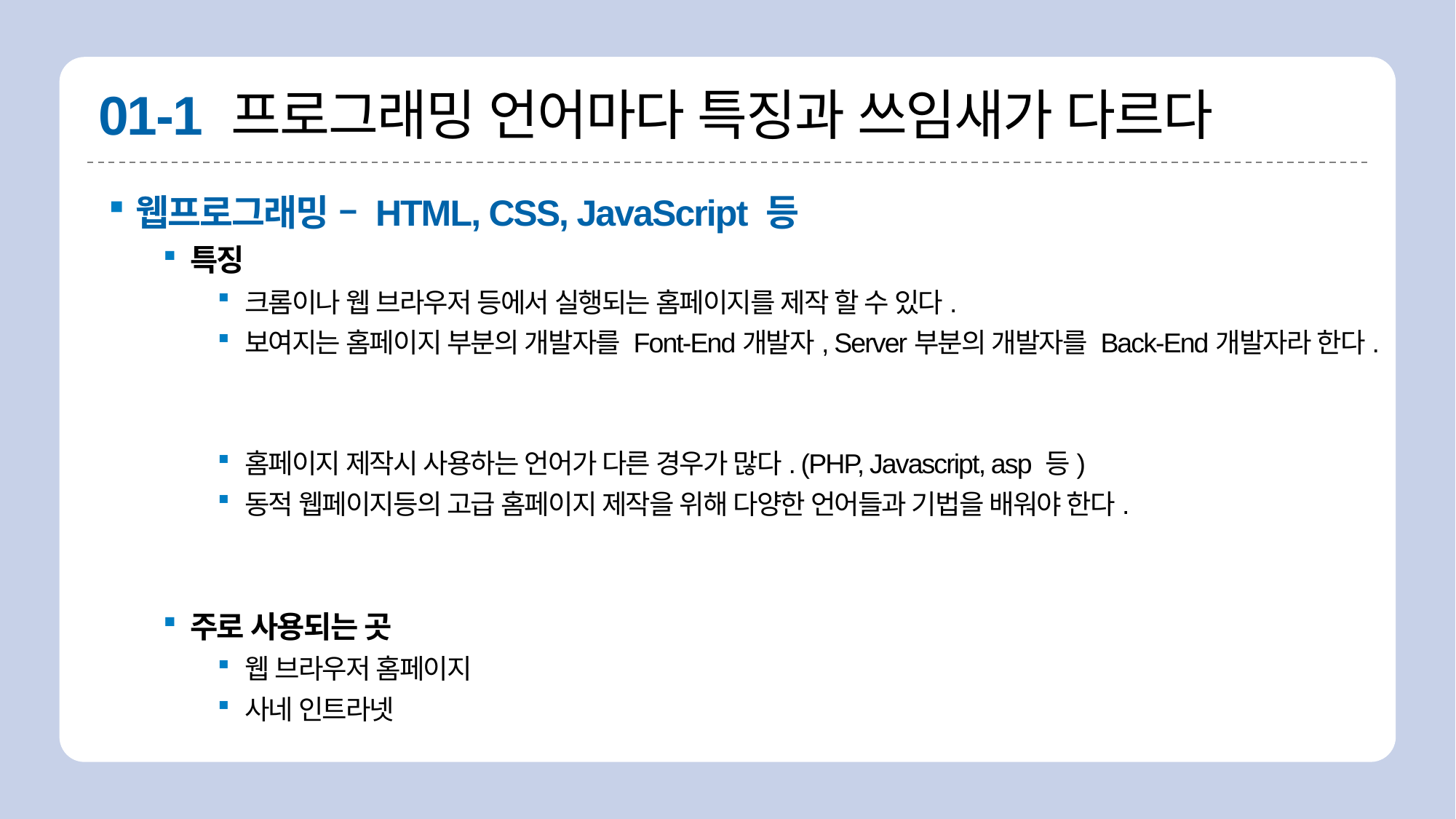

# 01-1 프로그래밍 언어마다 특징과 쓰임새가 다르다
웹프로그래밍 – HTML, CSS, JavaScript 등
특징
크롬이나 웹 브라우저 등에서 실행되는 홈페이지를 제작 할 수 있다.
보여지는 홈페이지 부분의 개발자를 Font-End개발자, Server부분의 개발자를 Back-End개발자라 한다.

홈페이지 제작시 사용하는 언어가 다른 경우가 많다. (PHP, Javascript, asp 등)
동적 웹페이지등의 고급 홈페이지 제작을 위해 다양한 언어들과 기법을 배워야 한다.

주로 사용되는 곳
웹 브라우저 홈페이지
사네 인트라넷